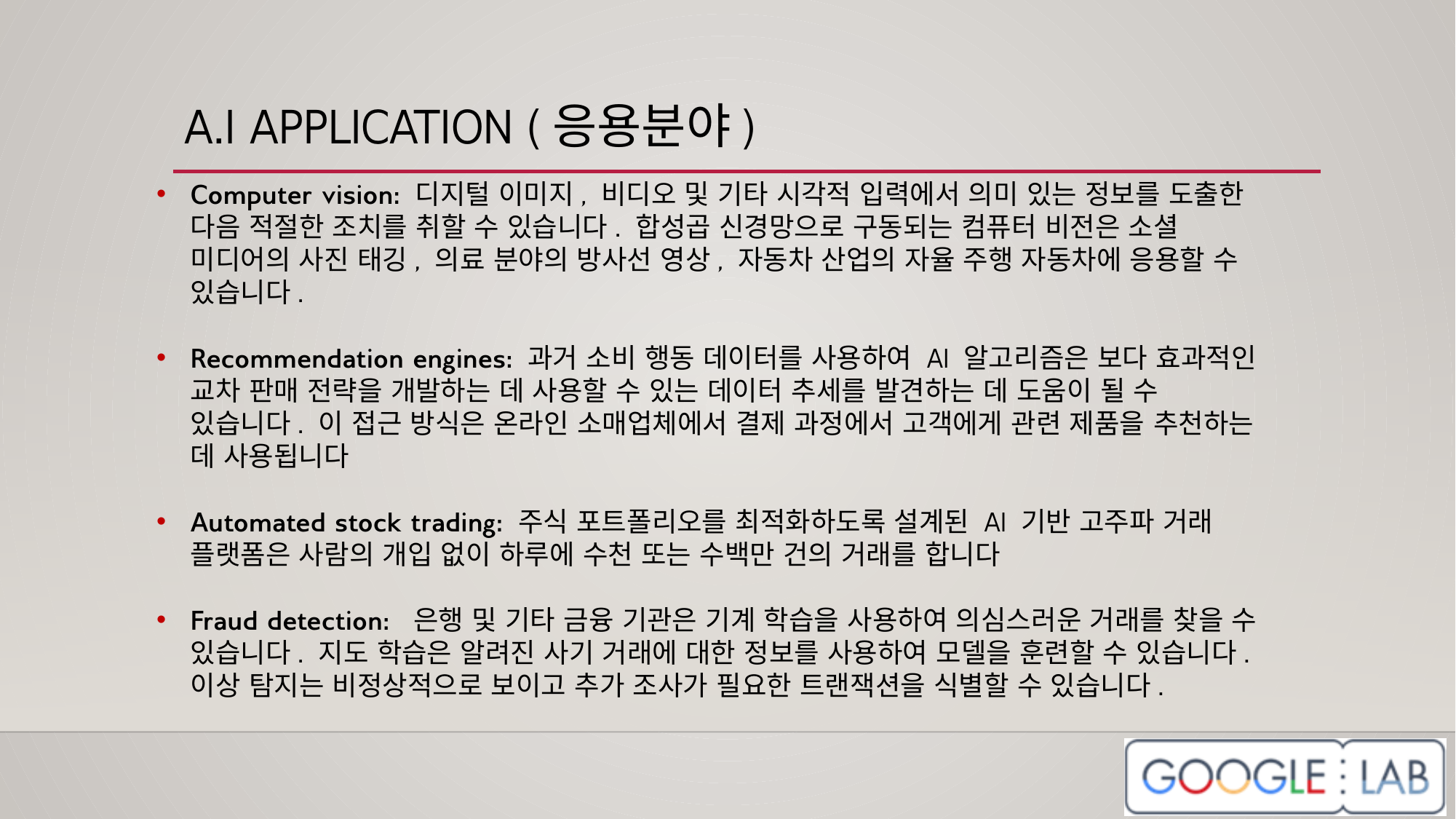

# A.I APPLICATION (응용분야)
Computer vision: 디지털 이미지, 비디오 및 기타 시각적 입력에서 의미 있는 정보를 도출한 다음 적절한 조치를 취할 수 있습니다. 합성곱 신경망으로 구동되는 컴퓨터 비전은 소셜 미디어의 사진 태깅, 의료 분야의 방사선 영상, 자동차 산업의 자율 주행 자동차에 응용할 수 있습니다.

Recommendation engines: 과거 소비 행동 데이터를 사용하여 AI 알고리즘은 보다 효과적인 교차 판매 전략을 개발하는 데 사용할 수 있는 데이터 추세를 발견하는 데 도움이 될 수 있습니다. 이 접근 방식은 온라인 소매업체에서 결제 과정에서 고객에게 관련 제품을 추천하는 데 사용됩니다

Automated stock trading: 주식 포트폴리오를 최적화하도록 설계된 AI 기반 고주파 거래 플랫폼은 사람의 개입 없이 하루에 수천 또는 수백만 건의 거래를 합니다

Fraud detection:  은행 및 기타 금융 기관은 기계 학습을 사용하여 의심스러운 거래를 찾을 수 있습니다. 지도 학습은 알려진 사기 거래에 대한 정보를 사용하여 모델을 훈련할 수 있습니다. 이상 탐지는 비정상적으로 보이고 추가 조사가 필요한 트랜잭션을 식별할 수 있습니다.